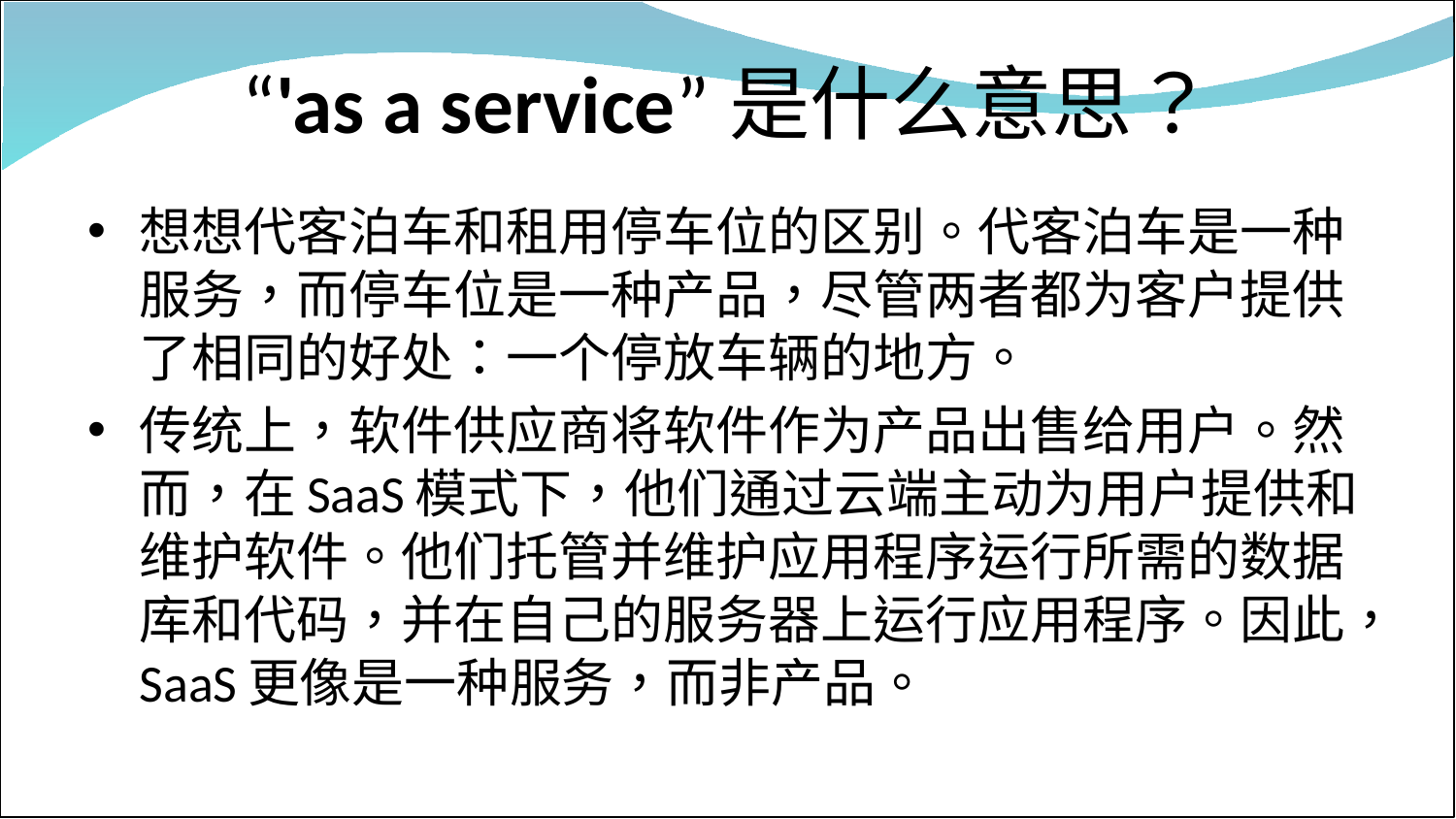

# “'as a service”是什么意思？
想想代客泊车和租用停车位的区别。代客泊车是一种服务，而停车位是一种产品，尽管两者都为客户提供了相同的好处：一个停放车辆的地方。
传统上，软件供应商将软件作为产品出售给用户。然而，在SaaS模式下，他们通过云端主动为用户提供和维护软件。他们托管并维护应用程序运行所需的数据库和代码，并在自己的服务器上运行应用程序。因此，SaaS更像是一种服务，而非产品。